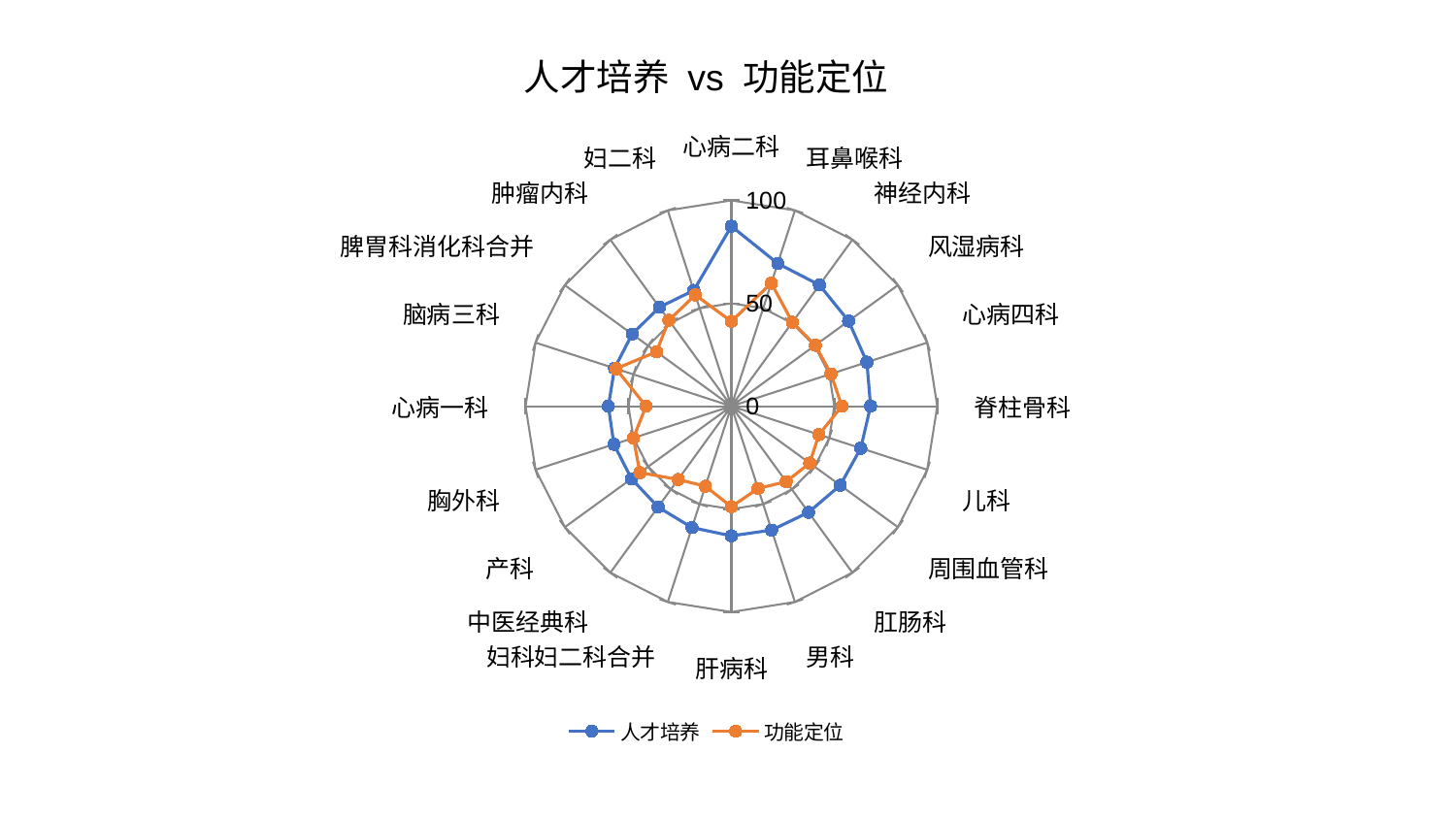

### Chart: 人才培养 vs 功能定位

| Category | 人才培养 | 功能定位 |
|---|---|---|
| 心病二科 | 87.47034847419407 | 41.22490143119491 |
| 耳鼻喉科 | 72.91538625723489 | 62.86801463411464 |
| 神经内科 | 72.7849735363078 | 50.3985422489736 |
| 风湿病科 | 70.39502053697642 | 50.42916279278174 |
| 心病四科 | 69.20366859710943 | 50.87449314751419 |
| 脊柱骨科 | 67.60662708272875 | 53.68751635597413 |
| 儿科 | 66.09541534761401 | 44.7148538858107 |
| 周围血管科 | 65.37409751927201 | 47.04352318389006 |
| 肛肠科 | 63.796444333650605 | 45.32173604036523 |
| 男科 | 63.288235429496524 | 42.042997788474054 |
| 肝病科 | 63.00526015752701 | 48.868033393919156 |
| 妇科妇二科合并 | 62.02278104706892 | 40.896326459527096 |
| 中医经典科 | 60.578220436010035 | 44.03714056127193 |
| 产科 | 60.0083405699957 | 54.932942104225546 |
| 胸外科 | 60.0055523227118 | 50.050425857513254 |
| 心病一科 | 59.76143002475288 | 41.469498625972925 |
| 脑病三科 | 59.659041504672615 | 58.94798759623684 |
| 脾胃科消化科合并 | 59.59604769624295 | 44.97346379703208 |
| 肿瘤内科 | 59.44352912787199 | 51.645073592582996 |
| 妇二科 | 59.16870197985654 | 56.835676578162854 |
88